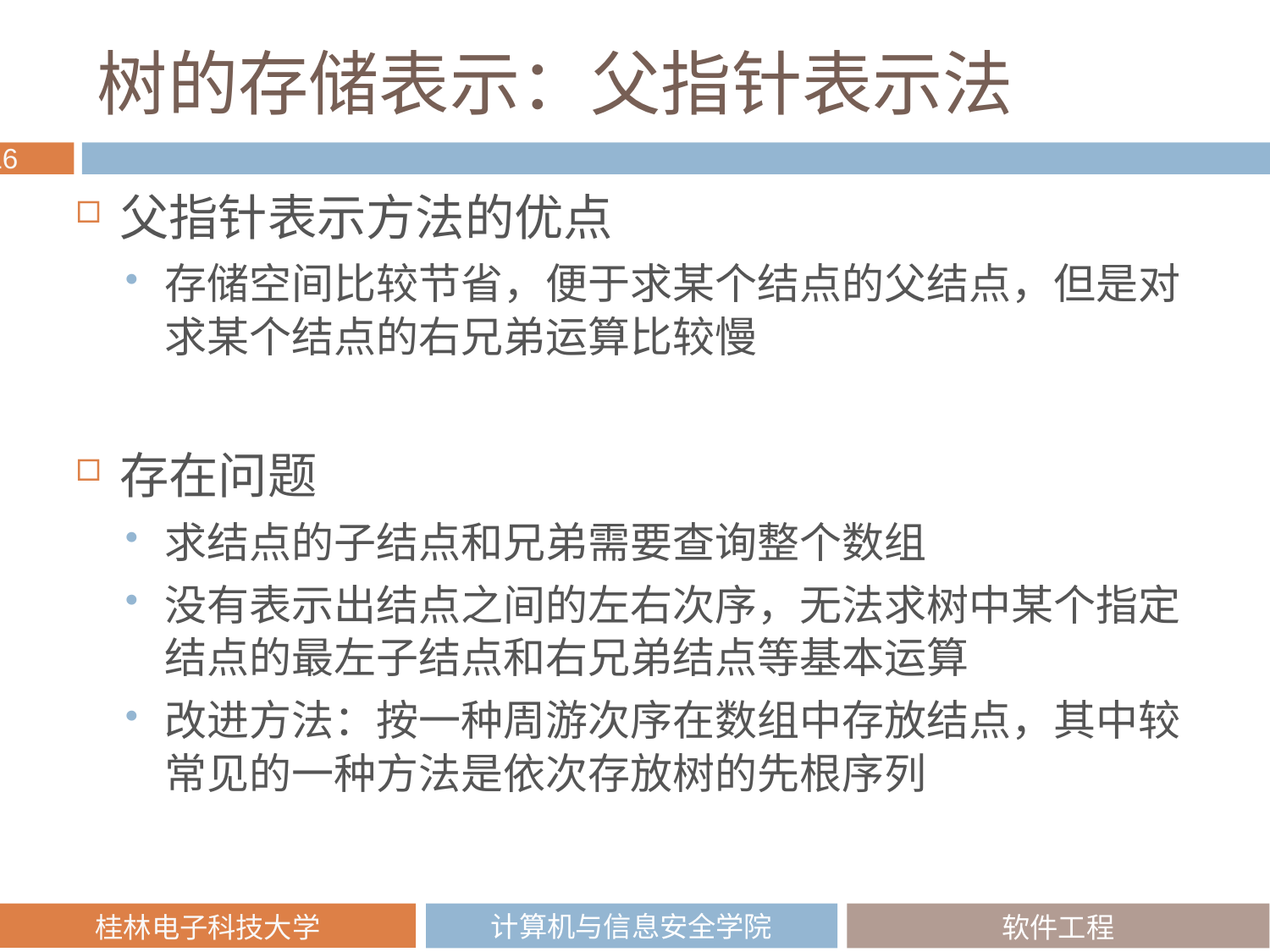

# 树的存储表示：父指针表示法
父指针表示方法的优点
存储空间比较节省，便于求某个结点的父结点，但是对求某个结点的右兄弟运算比较慢

存在问题
求结点的子结点和兄弟需要查询整个数组
没有表示出结点之间的左右次序，无法求树中某个指定结点的最左子结点和右兄弟结点等基本运算
改进方法：按一种周游次序在数组中存放结点，其中较常见的一种方法是依次存放树的先根序列